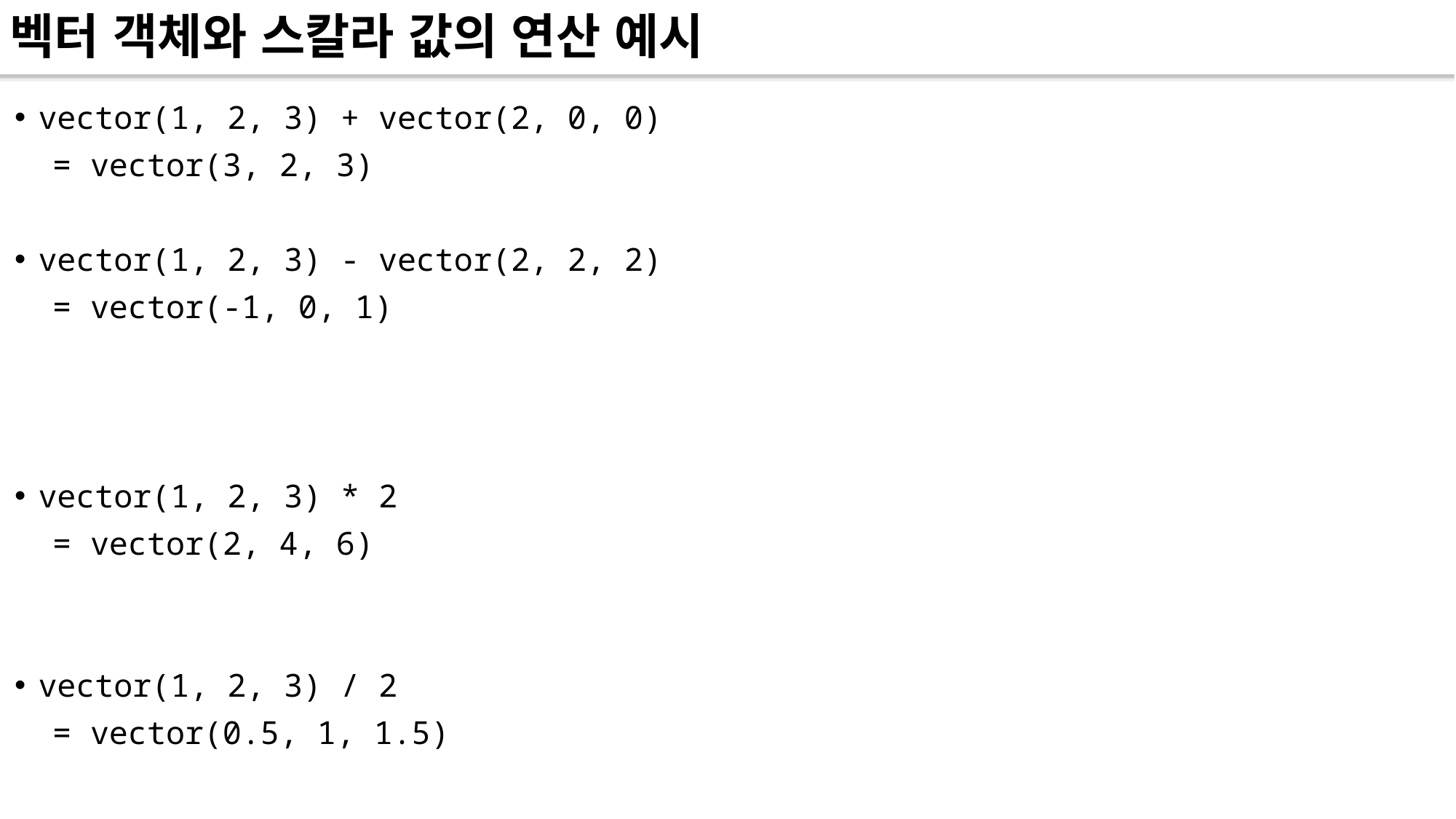

# 벡터 객체와 스칼라 값의 연산 예시
vector(1, 2, 3) + vector(2, 0, 0)
  = vector(3, 2, 3)

vector(1, 2, 3) - vector(2, 2, 2)
  = vector(-1, 0, 1)

vector(1, 2, 3) * 2
  = vector(2, 4, 6)

vector(1, 2, 3) / 2
  = vector(0.5, 1, 1.5)